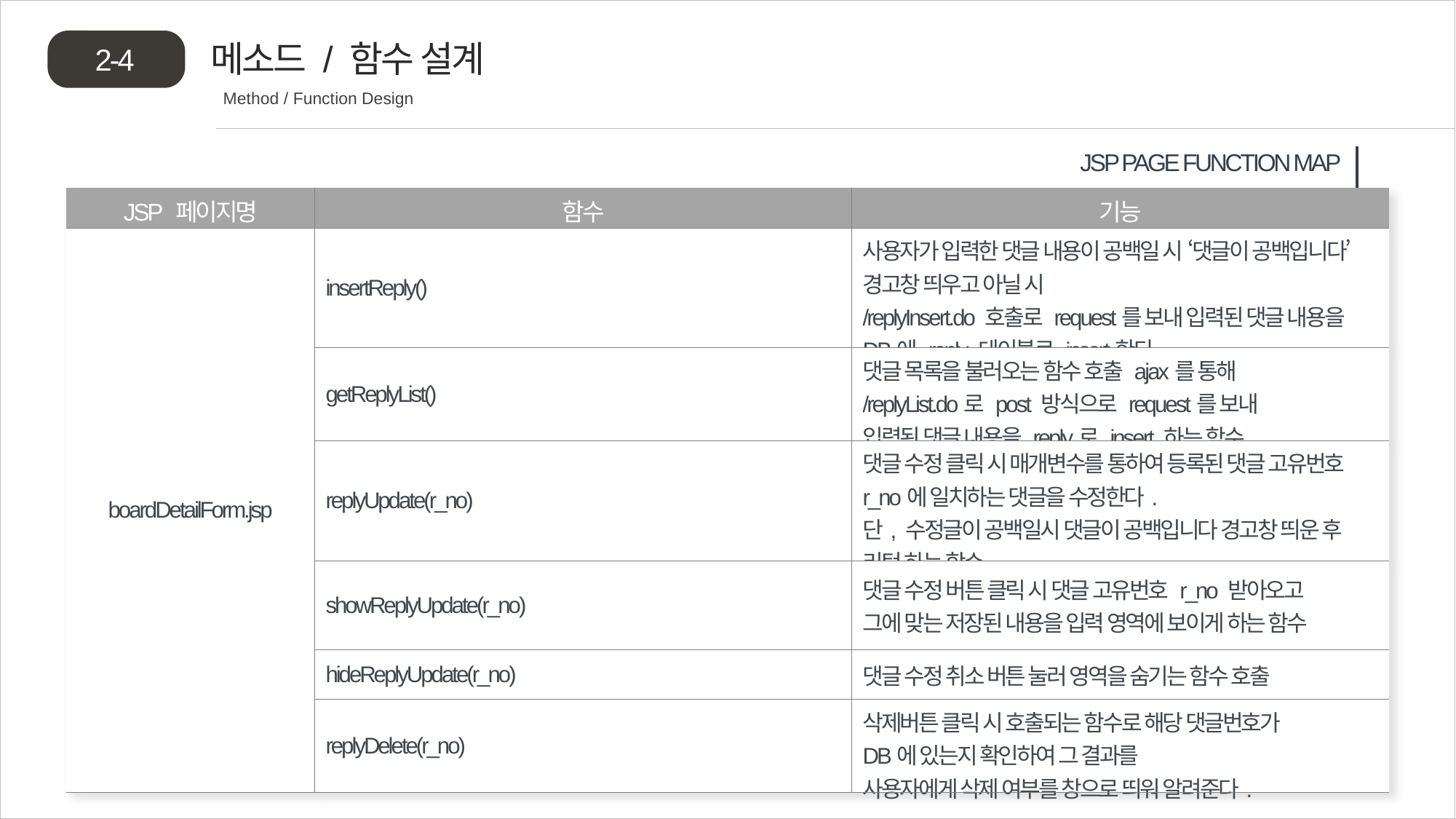

메소드 / 함수 설계
2-4
Method / Function Design
 JSP PAGE FUNCTION MAP
| JSP 페이지명 | 함수 | 기능 |
| --- | --- | --- |
| boardDetailForm.jsp | insertReply() | 사용자가 입력한 댓글 내용이 공백일 시 ‘댓글이 공백입니다’ 경고창 띄우고 아닐 시 /replyInsert.do 호출로 request를 보내 입력된 댓글 내용을 DB에 reply 테이블로 insert한다. |
|  | getReplyList() | 댓글 목록을 불러오는 함수 호출 ajax를 통해 /replyList.do로 post 방식으로 request를 보내 입력된 댓글 내용을 reply로 insert 하는 함수 |
|  | replyUpdate(r\_no) | 댓글 수정 클릭 시 매개변수를 통하여 등록된 댓글 고유번호 r\_no에 일치하는 댓글을 수정한다. 단, 수정글이 공백일시 댓글이 공백입니다 경고창 띄운 후 리턴 하는 함수 |
|  | showReplyUpdate(r\_no) | 댓글 수정 버튼 클릭 시 댓글 고유번호 r\_no 받아오고 그에 맞는 저장된 내용을 입력 영역에 보이게 하는 함수 |
|  | hideReplyUpdate(r\_no) | 댓글 수정 취소 버튼 눌러 영역을 숨기는 함수 호출 |
|  | replyDelete(r\_no) | 삭제버튼 클릭 시 호출되는 함수로 해당 댓글번호가 DB에 있는지 확인하여 그 결과를 사용자에게 삭제 여부를 창으로 띄워 알려준다. |